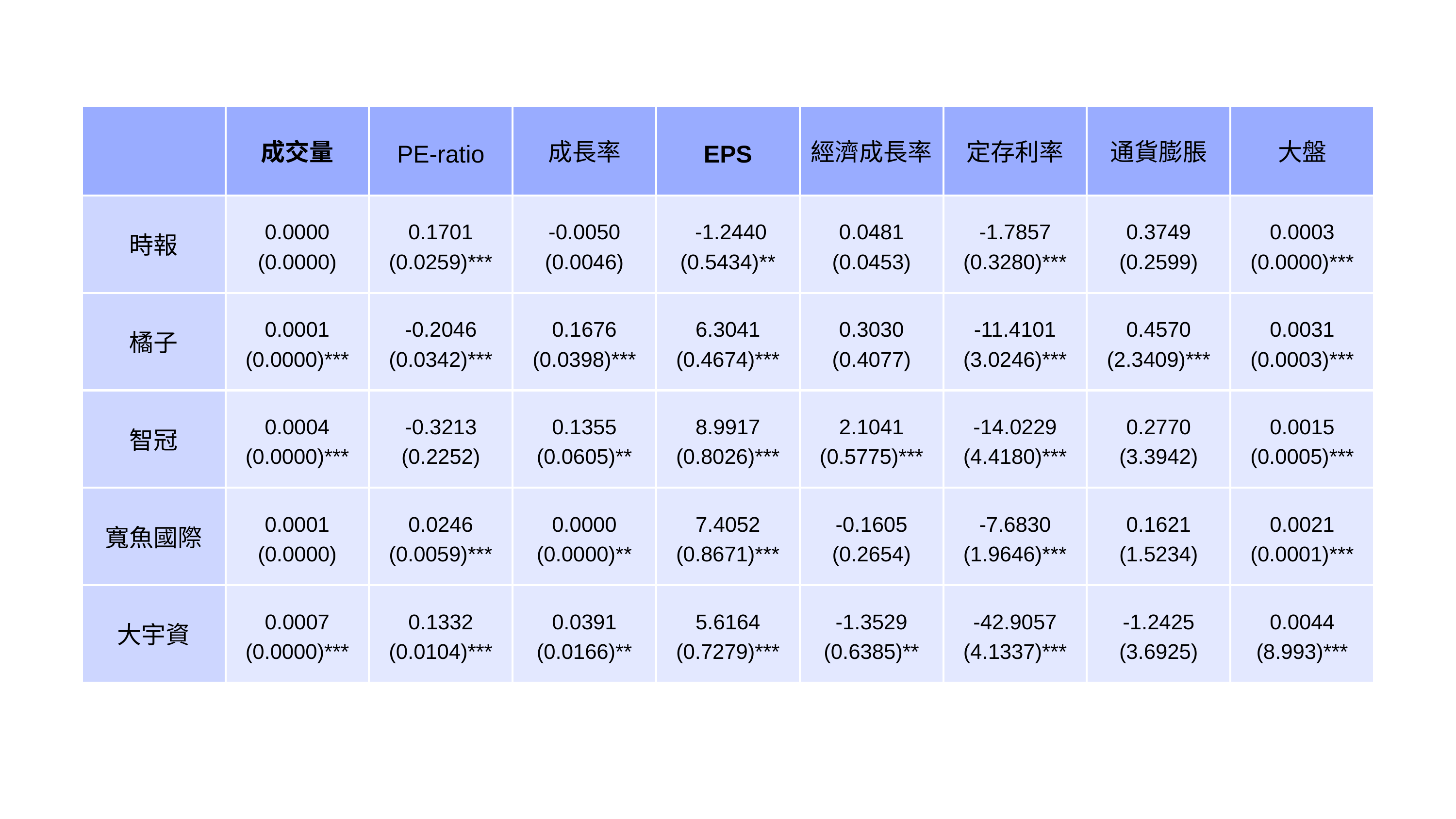

|  | 成交量 | PE-ratio | 成長率 | EPS | 經濟成長率 | 定存利率 | 通貨膨脹 | 大盤 |
| --- | --- | --- | --- | --- | --- | --- | --- | --- |
| 時報 | 0.0000 (0.0000) | 0.1701 (0.0259)\*\*\* | -0.0050 (0.0046) | -1.2440 (0.5434)\*\* | 0.0481 (0.0453) | -1.7857 (0.3280)\*\*\* | 0.3749 (0.2599) | 0.0003 (0.0000)\*\*\* |
| 橘子 | 0.0001 (0.0000)\*\*\* | -0.2046 (0.0342)\*\*\* | 0.1676 (0.0398)\*\*\* | 6.3041 (0.4674)\*\*\* | 0.3030 (0.4077) | -11.4101 (3.0246)\*\*\* | 0.4570 (2.3409)\*\*\* | 0.0031 (0.0003)\*\*\* |
| 智冠 | 0.0004 (0.0000)\*\*\* | -0.3213 (0.2252) | 0.1355 (0.0605)\*\* | 8.9917 (0.8026)\*\*\* | 2.1041 (0.5775)\*\*\* | -14.0229 (4.4180)\*\*\* | 0.2770 (3.3942) | 0.0015 (0.0005)\*\*\* |
| 寬魚國際 | 0.0001 (0.0000) | 0.0246 (0.0059)\*\*\* | 0.0000 (0.0000)\*\* | 7.4052 (0.8671)\*\*\* | -0.1605 (0.2654) | -7.6830 (1.9646)\*\*\* | 0.1621 (1.5234) | 0.0021 (0.0001)\*\*\* |
| 大宇資 | 0.0007 (0.0000)\*\*\* | 0.1332 (0.0104)\*\*\* | 0.0391 (0.0166)\*\* | 5.6164 (0.7279)\*\*\* | -1.3529 (0.6385)\*\* | -42.9057 (4.1337)\*\*\* | -1.2425 (3.6925) | 0.0044 (8.993)\*\*\* |